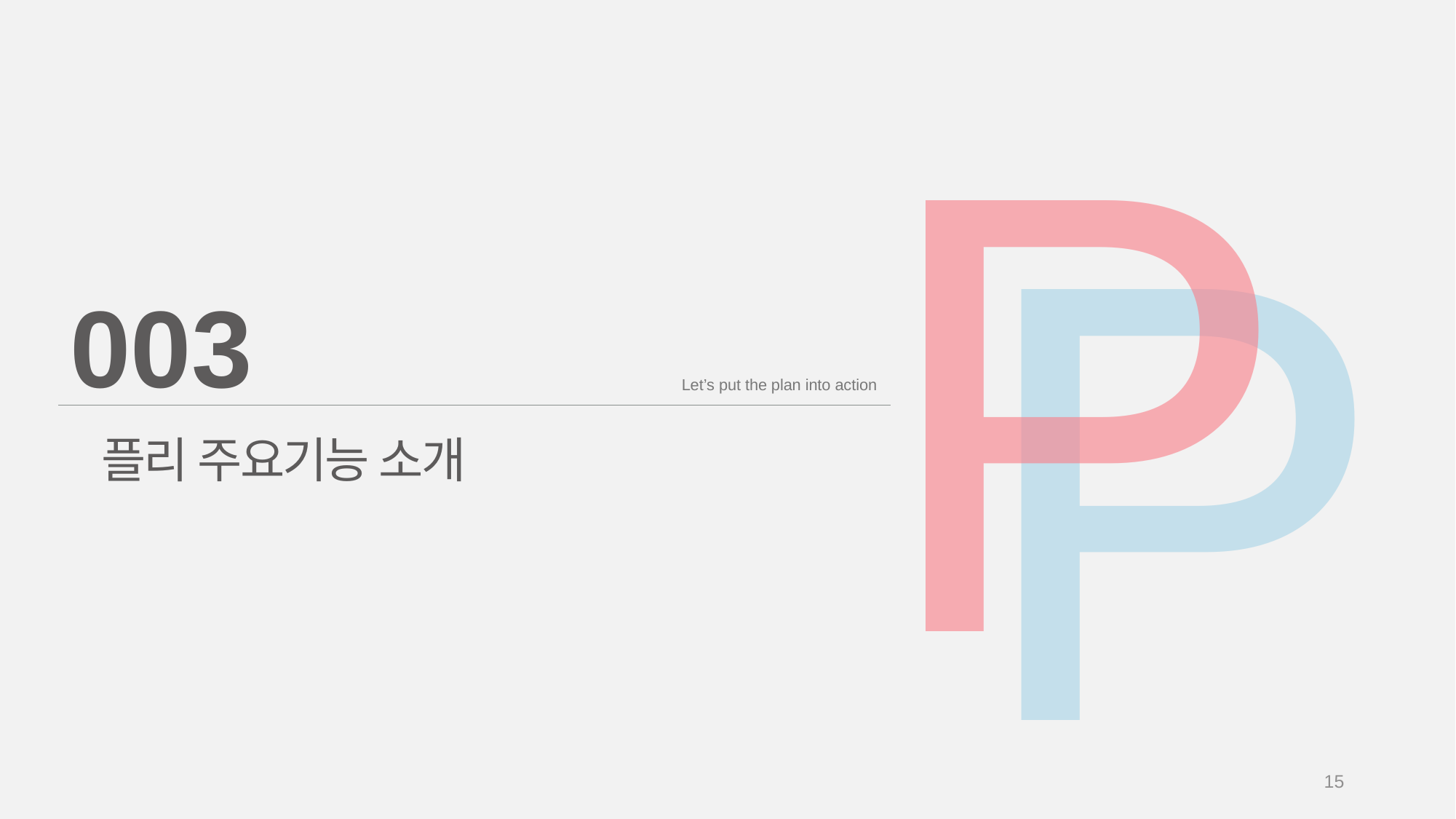

P
P
003
Let’s put the plan into action
플리 주요기능 소개
15